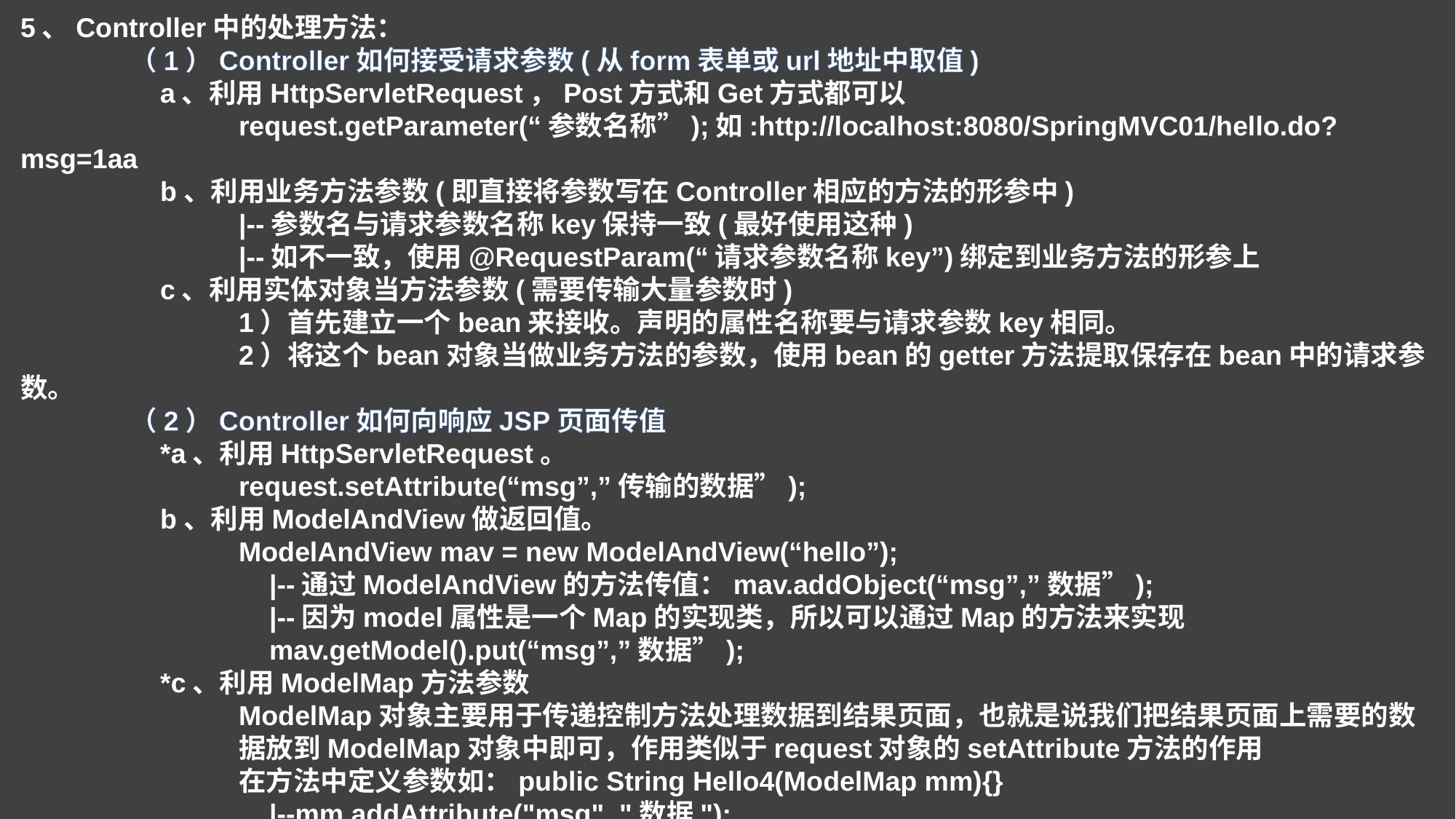

5、Controller中的处理方法：
	（1）Controller如何接受请求参数(从form表单或url地址中取值)
	    a、利用HttpServletRequest，Post方式和Get方式都可以
		request.getParameter(“参数名称”);如:http://localhost:8080/SpringMVC01/hello.do?msg=1aa
	    b、利用业务方法参数(即直接将参数写在Controller相应的方法的形参中)
		|--参数名与请求参数名称key保持一致(最好使用这种)
		|--如不一致，使用@RequestParam(“请求参数名称key”)绑定到业务方法的形参上
	    c、利用实体对象当方法参数(需要传输大量参数时)
		1）首先建立一个bean来接收。声明的属性名称要与请求参数key相同。
		2）将这个bean对象当做业务方法的参数，使用bean的getter方法提取保存在bean中的请求参数。
	（2）Controller如何向响应JSP页面传值
	    *a、利用HttpServletRequest。
		request.setAttribute(“msg”,”传输的数据”);
	    b、利用ModelAndView做返回值。
		ModelAndView mav = new ModelAndView(“hello”);
		    |--通过ModelAndView的方法传值：mav.addObject(“msg”,”数据”);
		    |--因为model属性是一个Map的实现类，所以可以通过Map的方法来实现
		    mav.getModel().put(“msg”,”数据”);
	    *c、利用ModelMap方法参数
		ModelMap对象主要用于传递控制方法处理数据到结果页面，也就是说我们把结果页面上需要的数		据放到ModelMap对象中即可，作用类似于request对象的setAttribute方法的作用
		在方法中定义参数如：public String Hello4(ModelMap mm){}
		    |--mm.addAttribute("msg", "数据");
		    |--mm.put(“msg”,”数据”);